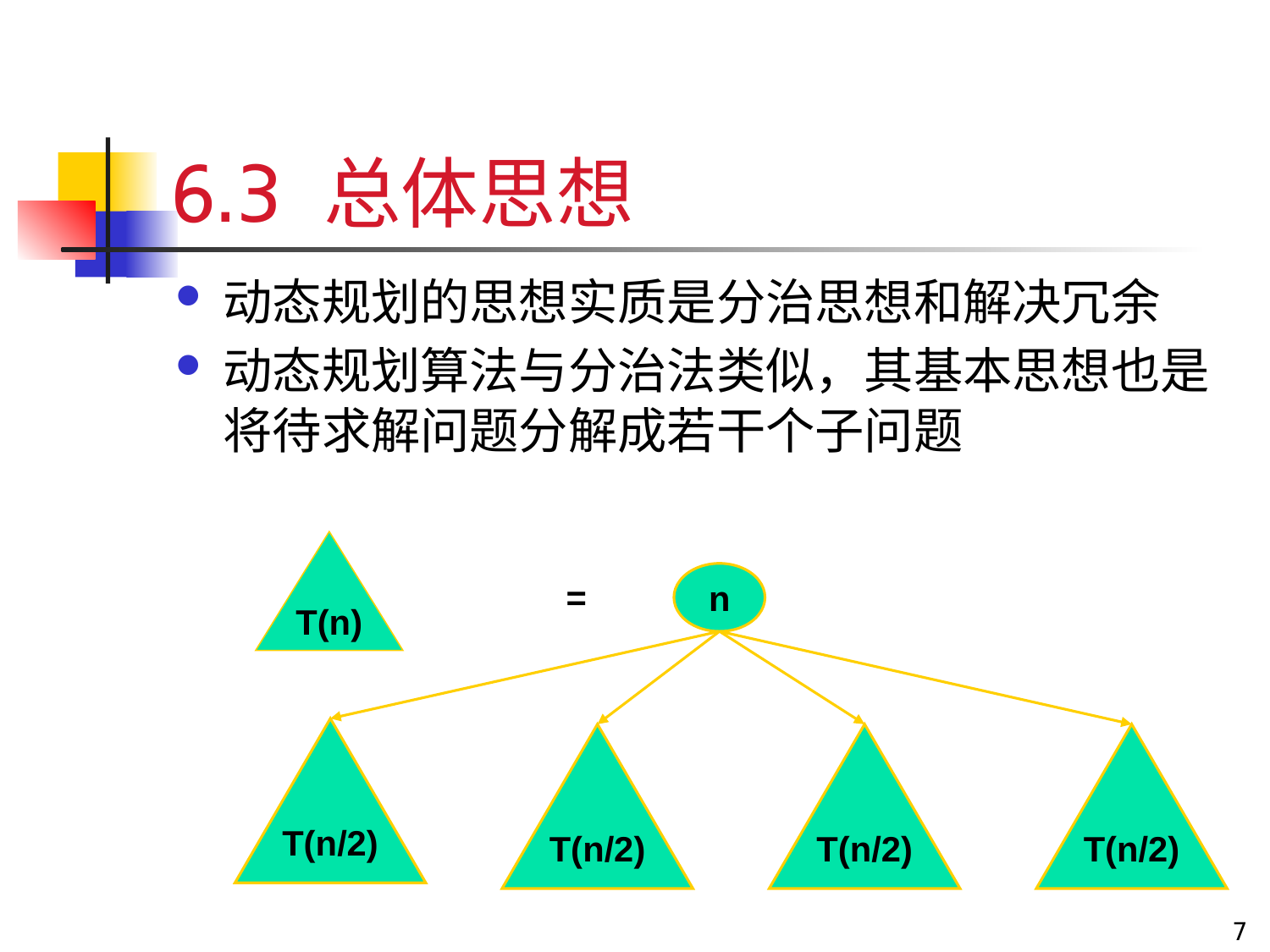

# 6.3 总体思想
动态规划的思想实质是分治思想和解决冗余
动态规划算法与分治法类似，其基本思想也是将待求解问题分解成若干个子问题

T(n)
n
=
T(n/2)
T(n/2)
T(n/2)
T(n/2)
7